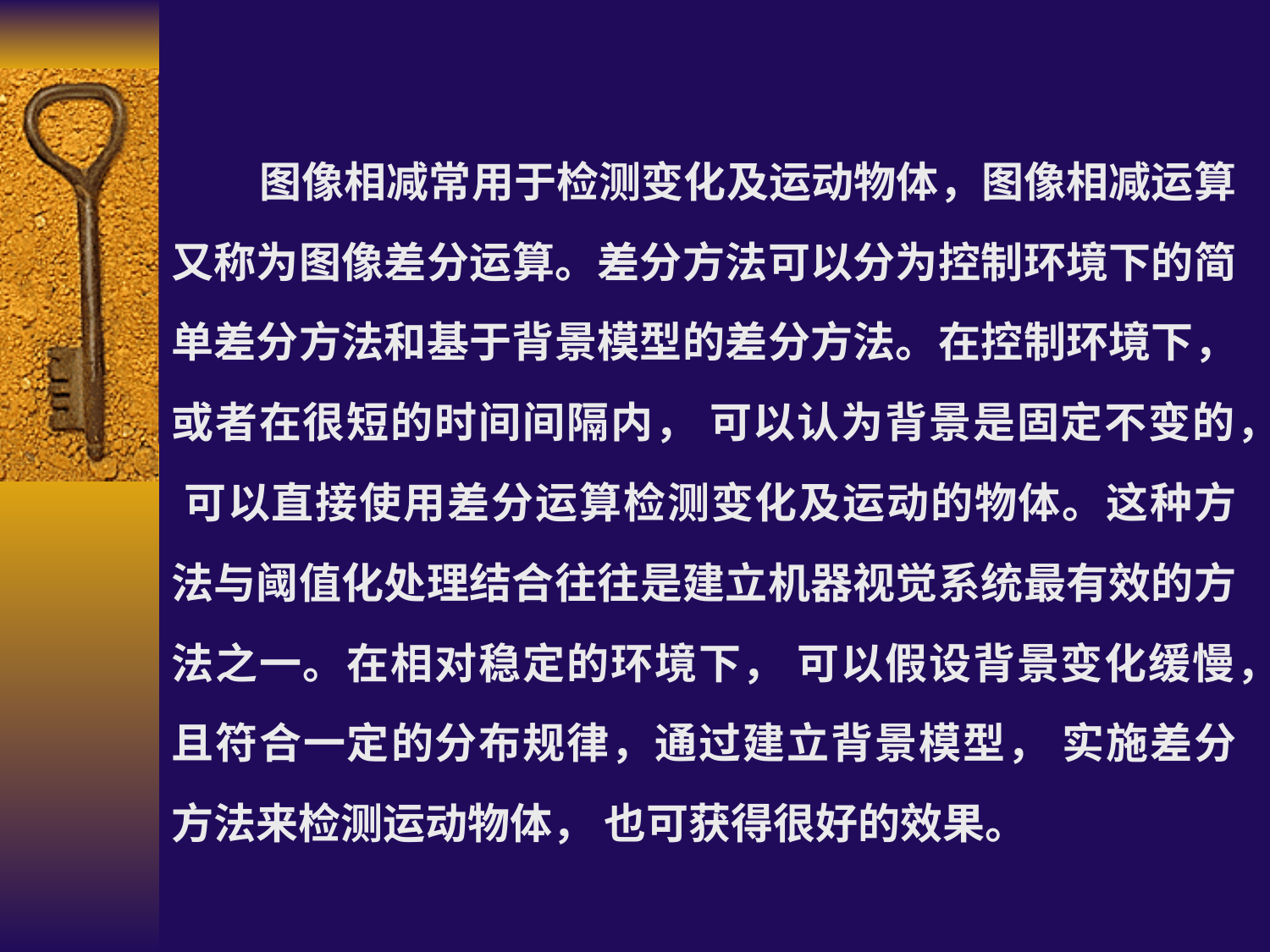

图像相减常用于检测变化及运动物体，图像相减运算又称为图像差分运算。差分方法可以分为控制环境下的简单差分方法和基于背景模型的差分方法。在控制环境下， 或者在很短的时间间隔内， 可以认为背景是固定不变的， 可以直接使用差分运算检测变化及运动的物体。这种方法与阈值化处理结合往往是建立机器视觉系统最有效的方法之一。在相对稳定的环境下， 可以假设背景变化缓慢，且符合一定的分布规律，通过建立背景模型， 实施差分方法来检测运动物体， 也可获得很好的效果。